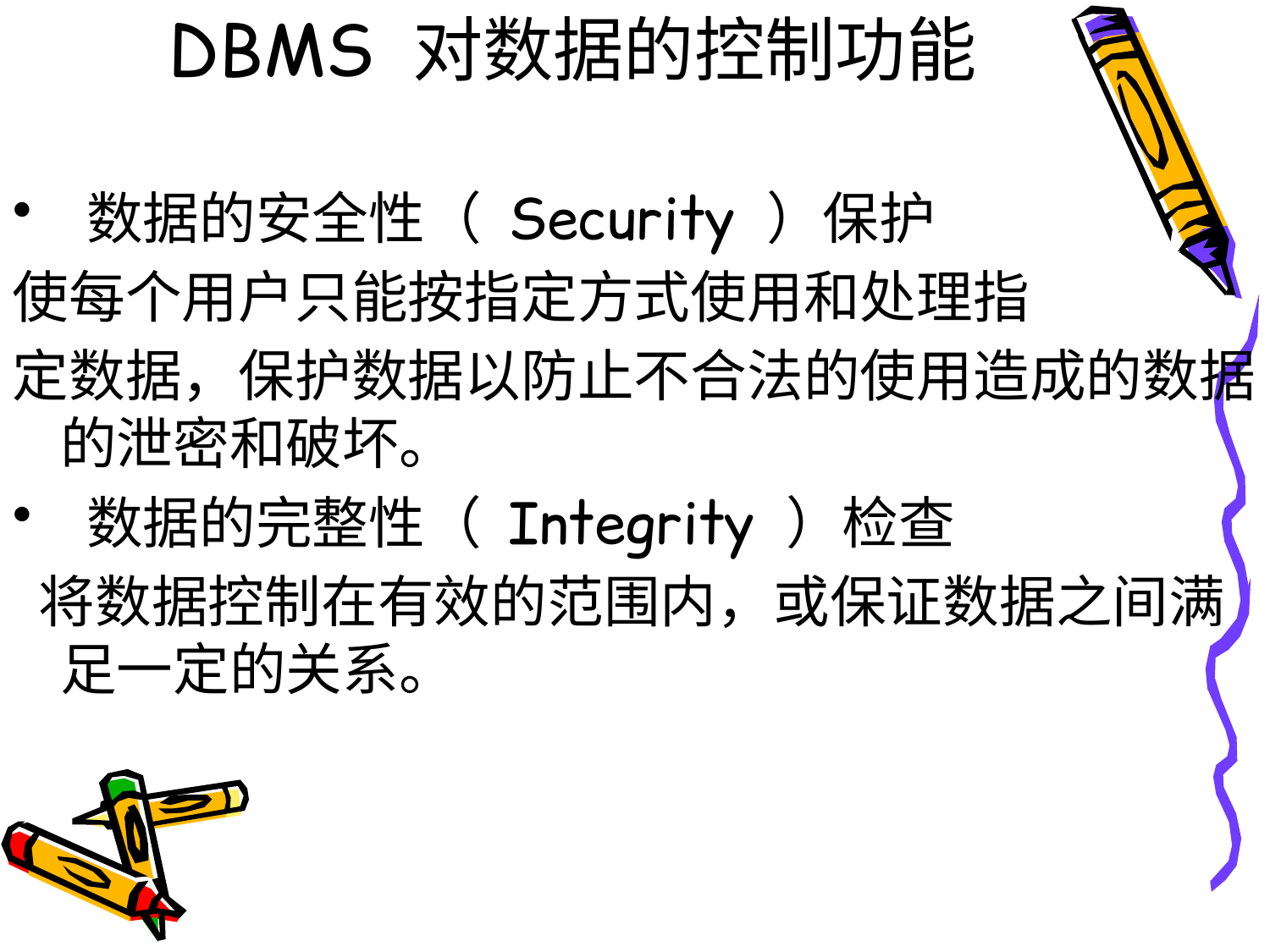

# DBMS 对数据的控制功能
 数据的安全性（ Security ）保护
使每个用户只能按指定方式使用和处理指
定数据，保护数据以防止不合法的使用造成的数据的泄密和破坏。
 数据的完整性（ Integrity ）检查
 将数据控制在有效的范围内，或保证数据之间满足一定的关系。